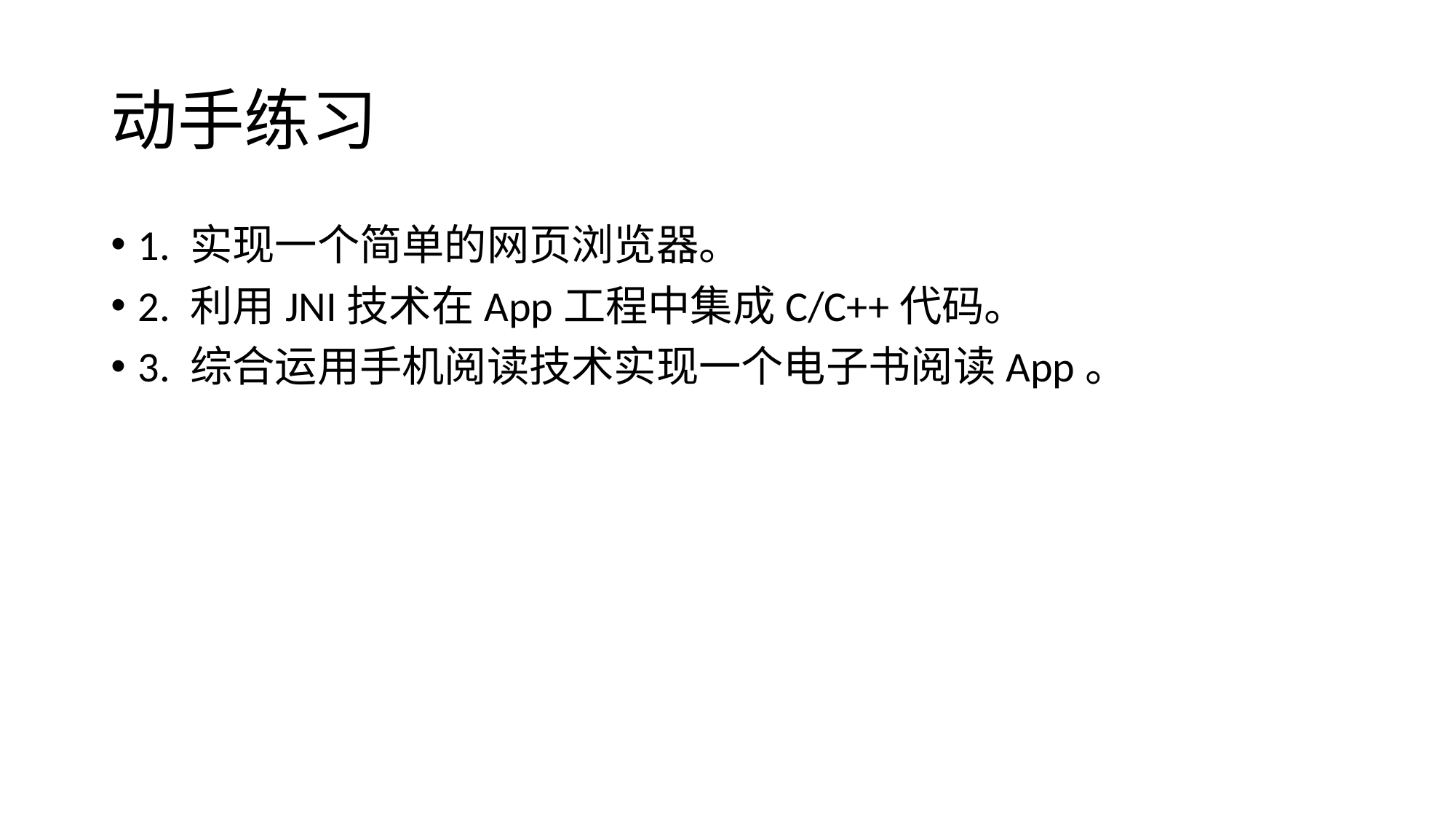

# 动手练习
1. 实现一个简单的网页浏览器。
2. 利用JNI技术在App工程中集成C/C++代码。
3. 综合运用手机阅读技术实现一个电子书阅读App。